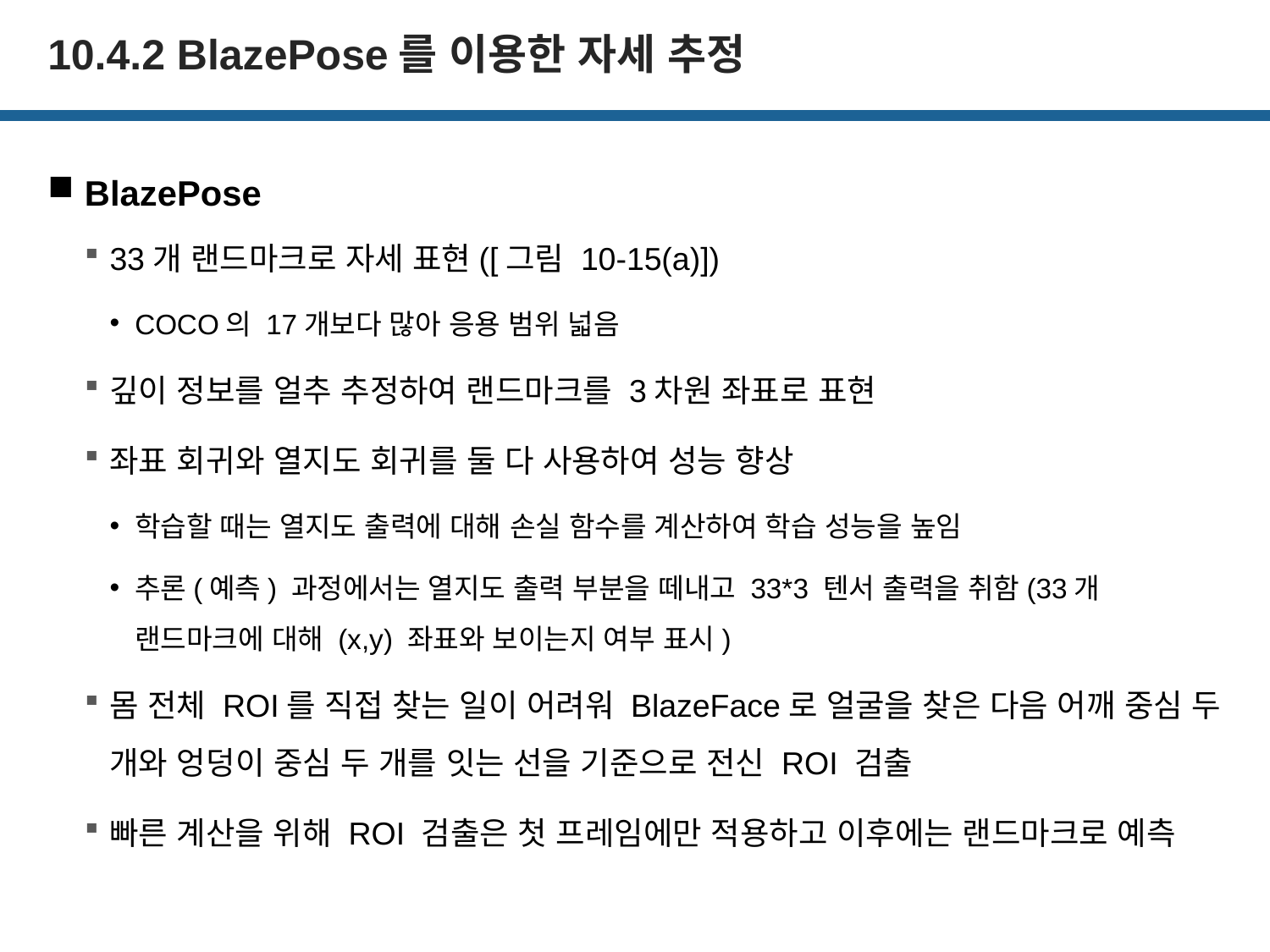

# 10.4.2 BlazePose를 이용한 자세 추정
BlazePose
33개 랜드마크로 자세 표현([그림 10-15(a)])
COCO의 17개보다 많아 응용 범위 넓음
깊이 정보를 얼추 추정하여 랜드마크를 3차원 좌표로 표현
좌표 회귀와 열지도 회귀를 둘 다 사용하여 성능 향상
학습할 때는 열지도 출력에 대해 손실 함수를 계산하여 학습 성능을 높임
추론(예측) 과정에서는 열지도 출력 부분을 떼내고 33*3 텐서 출력을 취함(33개 랜드마크에 대해 (x,y) 좌표와 보이는지 여부 표시)
몸 전체 ROI를 직접 찾는 일이 어려워 BlazeFace로 얼굴을 찾은 다음 어깨 중심 두 개와 엉덩이 중심 두 개를 잇는 선을 기준으로 전신 ROI 검출
빠른 계산을 위해 ROI 검출은 첫 프레임에만 적용하고 이후에는 랜드마크로 예측